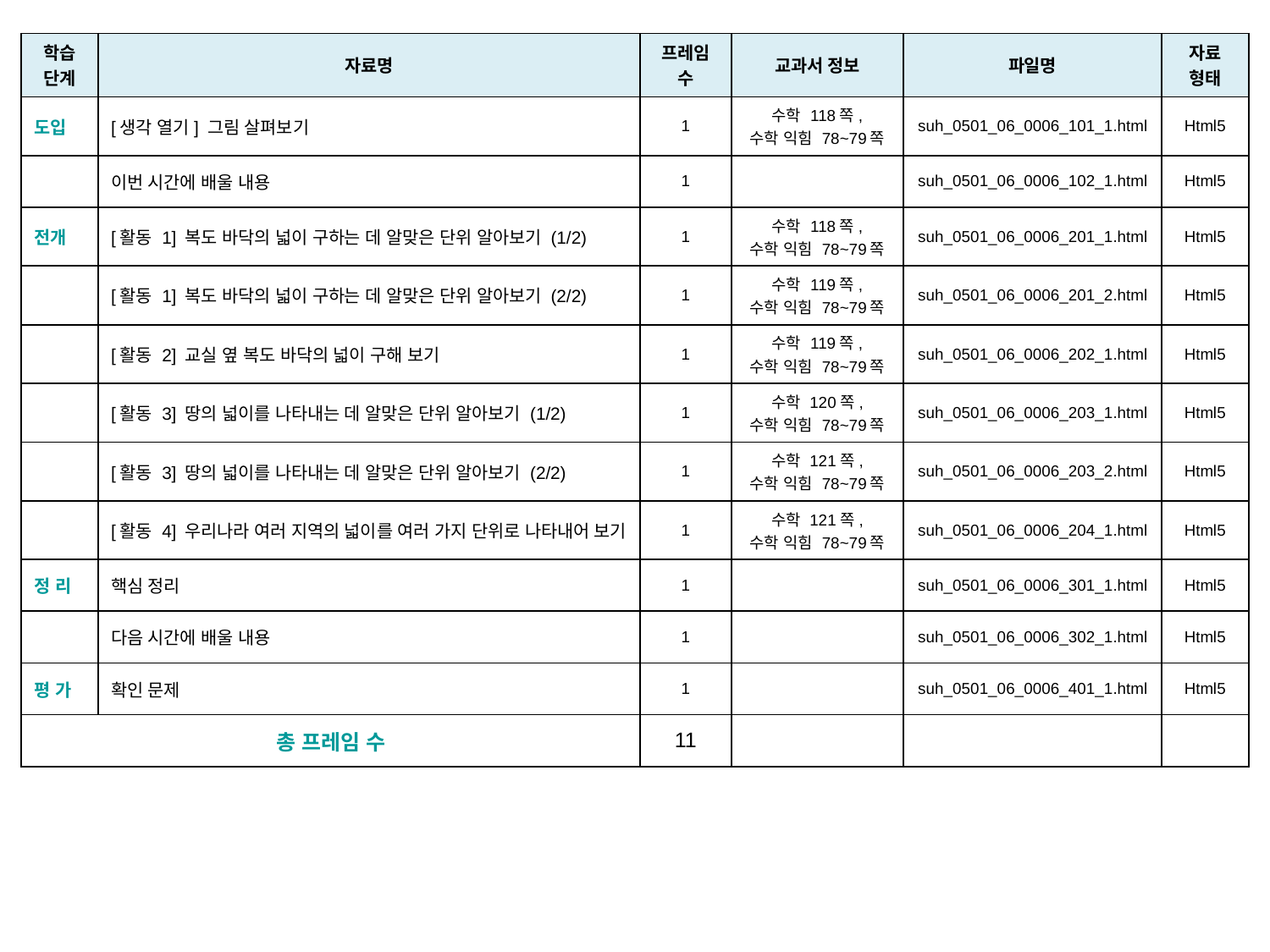

| 학습 단계 | 자료명 | 프레임 수 | 교과서 정보 | 파일명 | 자료 형태 |
| --- | --- | --- | --- | --- | --- |
| 도입 | [생각 열기] 그림 살펴보기 | 1 | 수학 118쪽, 수학 익힘 78~79쪽 | suh\_0501\_06\_0006\_101\_1.html | Html5 |
|  | 이번 시간에 배울 내용 | 1 |  | suh\_0501\_06\_0006\_102\_1.html | Html5 |
| 전개 | [활동 1] 복도 바닥의 넓이 구하는 데 알맞은 단위 알아보기 (1/2) | 1 | 수학 118쪽, 수학 익힘 78~79쪽 | suh\_0501\_06\_0006\_201\_1.html | Html5 |
|  | [활동 1] 복도 바닥의 넓이 구하는 데 알맞은 단위 알아보기 (2/2) | 1 | 수학 119쪽, 수학 익힘 78~79쪽 | suh\_0501\_06\_0006\_201\_2.html | Html5 |
|  | [활동 2] 교실 옆 복도 바닥의 넓이 구해 보기 | 1 | 수학 119쪽, 수학 익힘 78~79쪽 | suh\_0501\_06\_0006\_202\_1.html | Html5 |
|  | [활동 3] 땅의 넓이를 나타내는 데 알맞은 단위 알아보기 (1/2) | 1 | 수학 120쪽, 수학 익힘 78~79쪽 | suh\_0501\_06\_0006\_203\_1.html | Html5 |
|  | [활동 3] 땅의 넓이를 나타내는 데 알맞은 단위 알아보기 (2/2) | 1 | 수학 121쪽, 수학 익힘 78~79쪽 | suh\_0501\_06\_0006\_203\_2.html | Html5 |
|  | [활동 4] 우리나라 여러 지역의 넓이를 여러 가지 단위로 나타내어 보기 | 1 | 수학 121쪽, 수학 익힘 78~79쪽 | suh\_0501\_06\_0006\_204\_1.html | Html5 |
| 정 리 | 핵심 정리 | 1 |  | suh\_0501\_06\_0006\_301\_1.html | Html5 |
|  | 다음 시간에 배울 내용 | 1 |  | suh\_0501\_06\_0006\_302\_1.html | Html5 |
| 평 가 | 확인 문제 | 1 |  | suh\_0501\_06\_0006\_401\_1.html | Html5 |
| 총 프레임 수 |  | 11 |  |  |  |